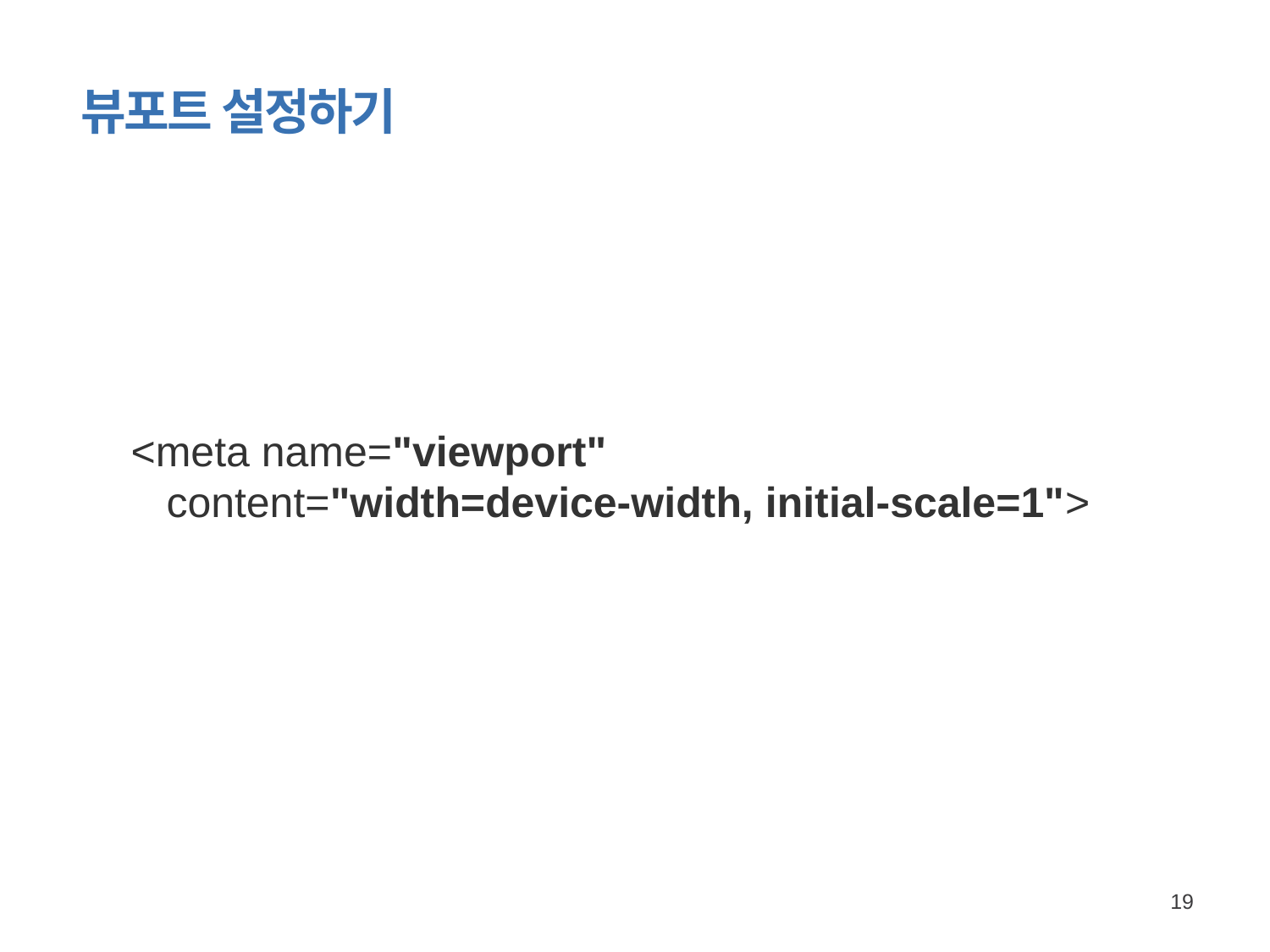

# 뷰포트 설정하기

<meta name="viewport"
   content="width=device-width, initial-scale=1">

19